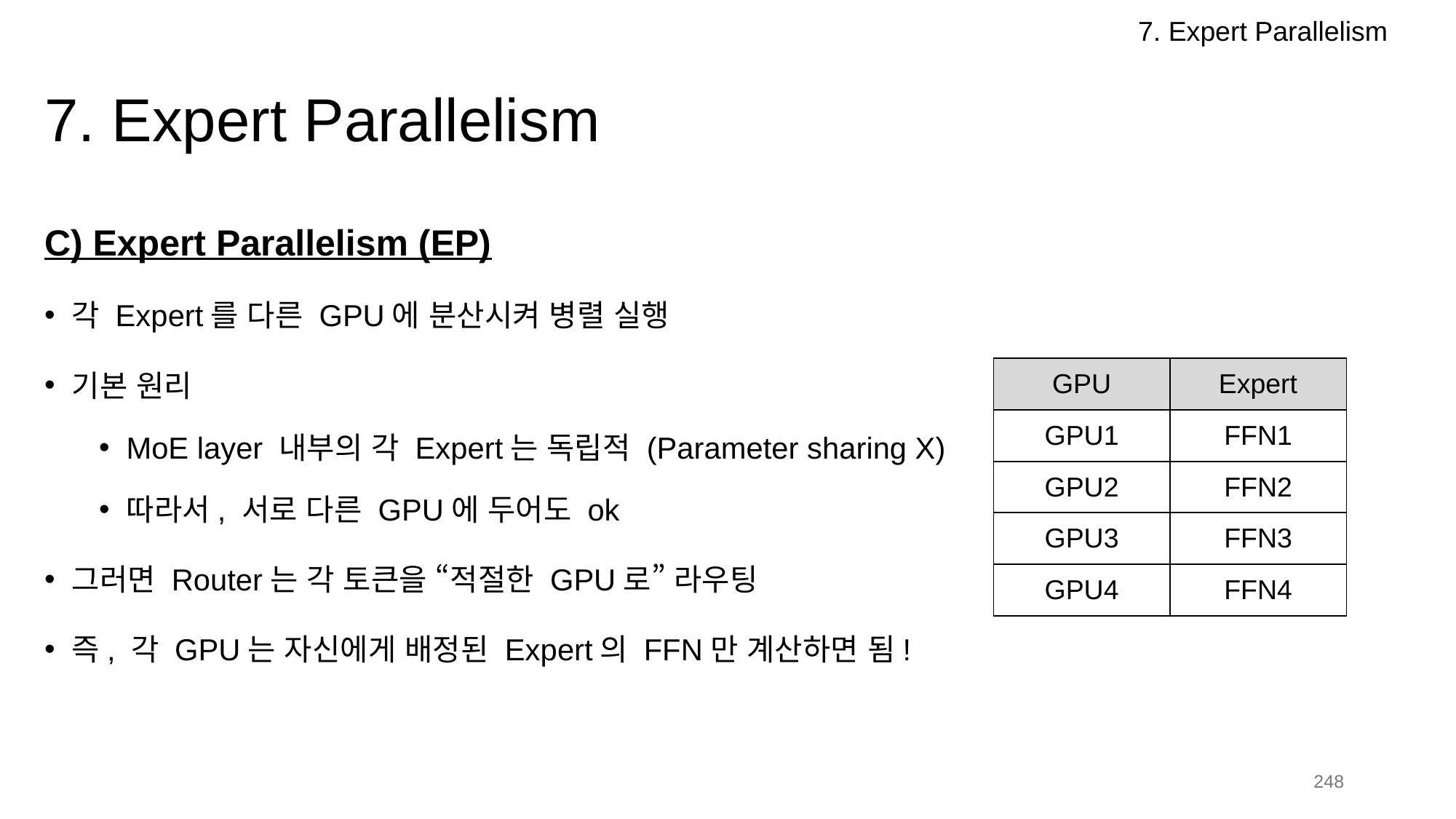

7. Expert Parallelism
# 7. Expert Parallelism
C) Expert Parallelism (EP)
각 Expert를 다른 GPU에 분산시켜 병렬 실행
기본 원리
MoE layer 내부의 각 Expert는 독립적 (Parameter sharing X)
따라서, 서로 다른 GPU에 두어도 ok
그러면 Router는 각 토큰을 “적절한 GPU로” 라우팅
즉, 각 GPU는 자신에게 배정된 Expert의 FFN만 계산하면 됨!

| GPU | Expert |
| --- | --- |
| GPU1 | FFN1 |
| GPU2 | FFN2 |
| GPU3 | FFN3 |
| GPU4 | FFN4 |
248